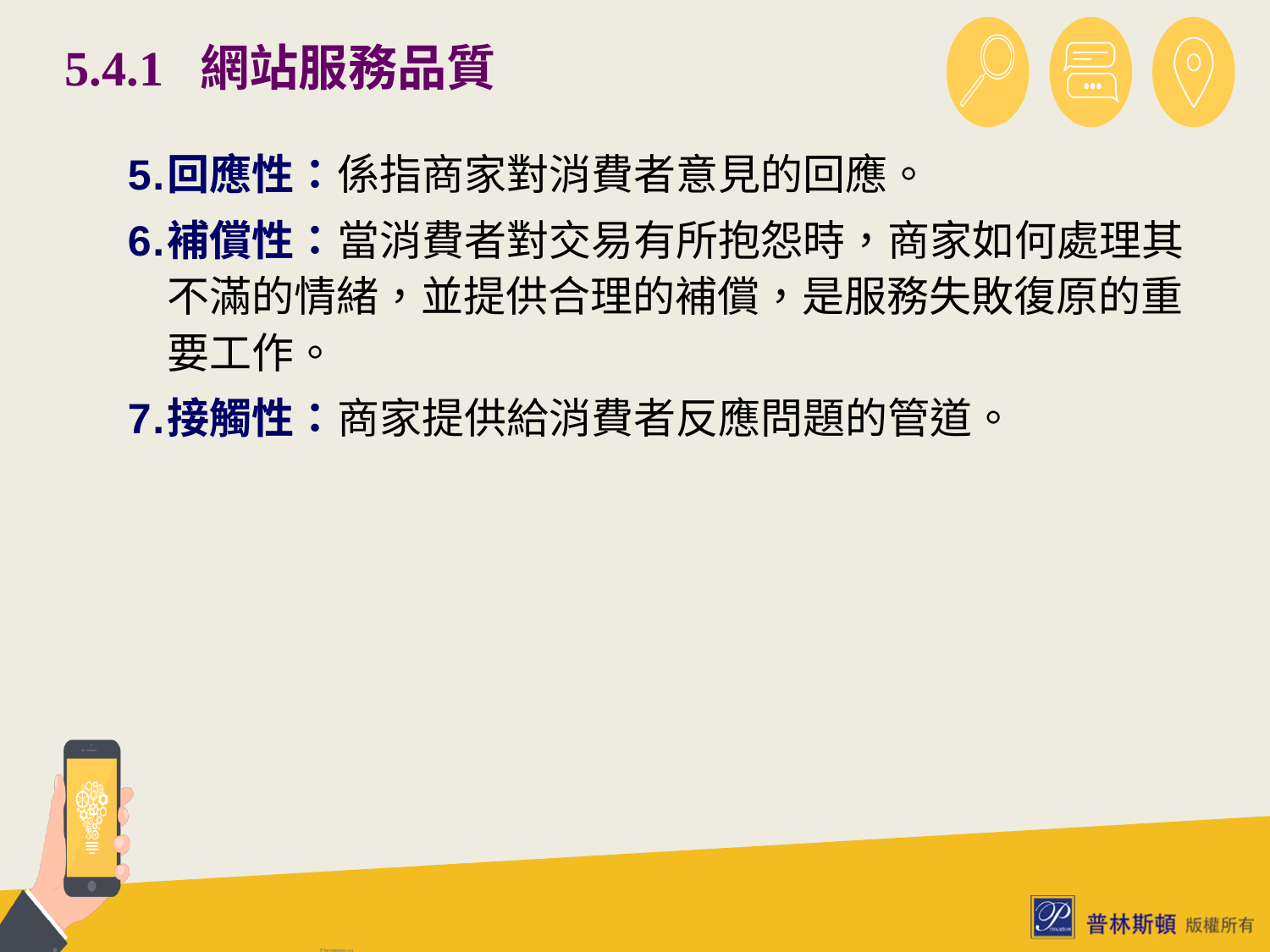

# 5.4.1  網站服務品質
回應性：係指商家對消費者意見的回應。
補償性：當消費者對交易有所抱怨時，商家如何處理其不滿的情緒，並提供合理的補償，是服務失敗復原的重要工作。
接觸性：商家提供給消費者反應問題的管道。